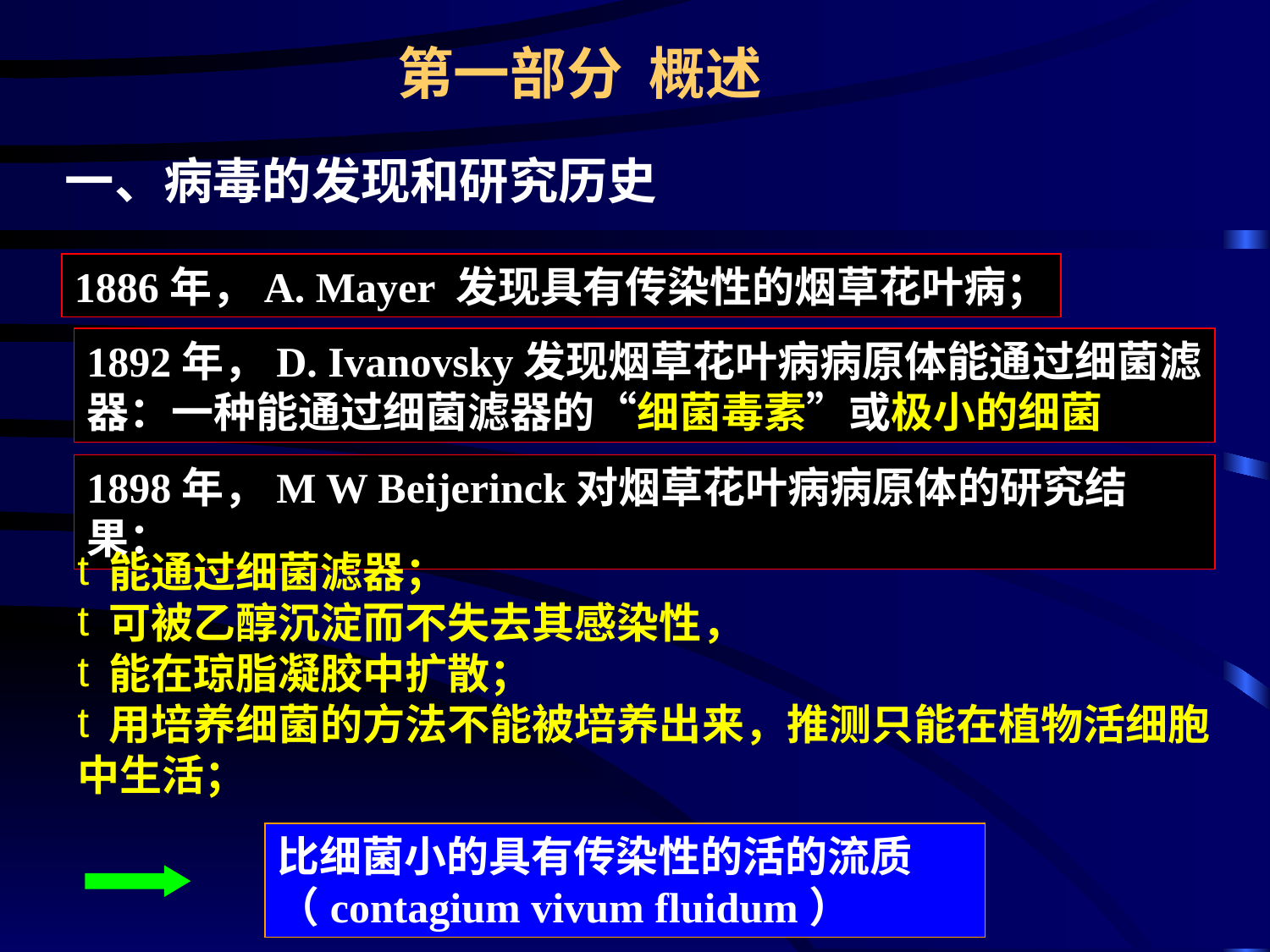

第一部分  概述
一、病毒的发现和研究历史
1886年，A. Mayer 发现具有传染性的烟草花叶病；
1892年，D. Ivanovsky发现烟草花叶病病原体能通过细菌滤器：一种能通过细菌滤器的“细菌毒素”或极小的细菌
1898年，M W Beijerinck对烟草花叶病病原体的研究结果：
 能通过细菌滤器；
 可被乙醇沉淀而不失去其感染性，
 能在琼脂凝胶中扩散；
 用培养细菌的方法不能被培养出来，推测只能在植物活细胞中生活；
比细菌小的具有传染性的活的流质（contagium vivum fluidum）